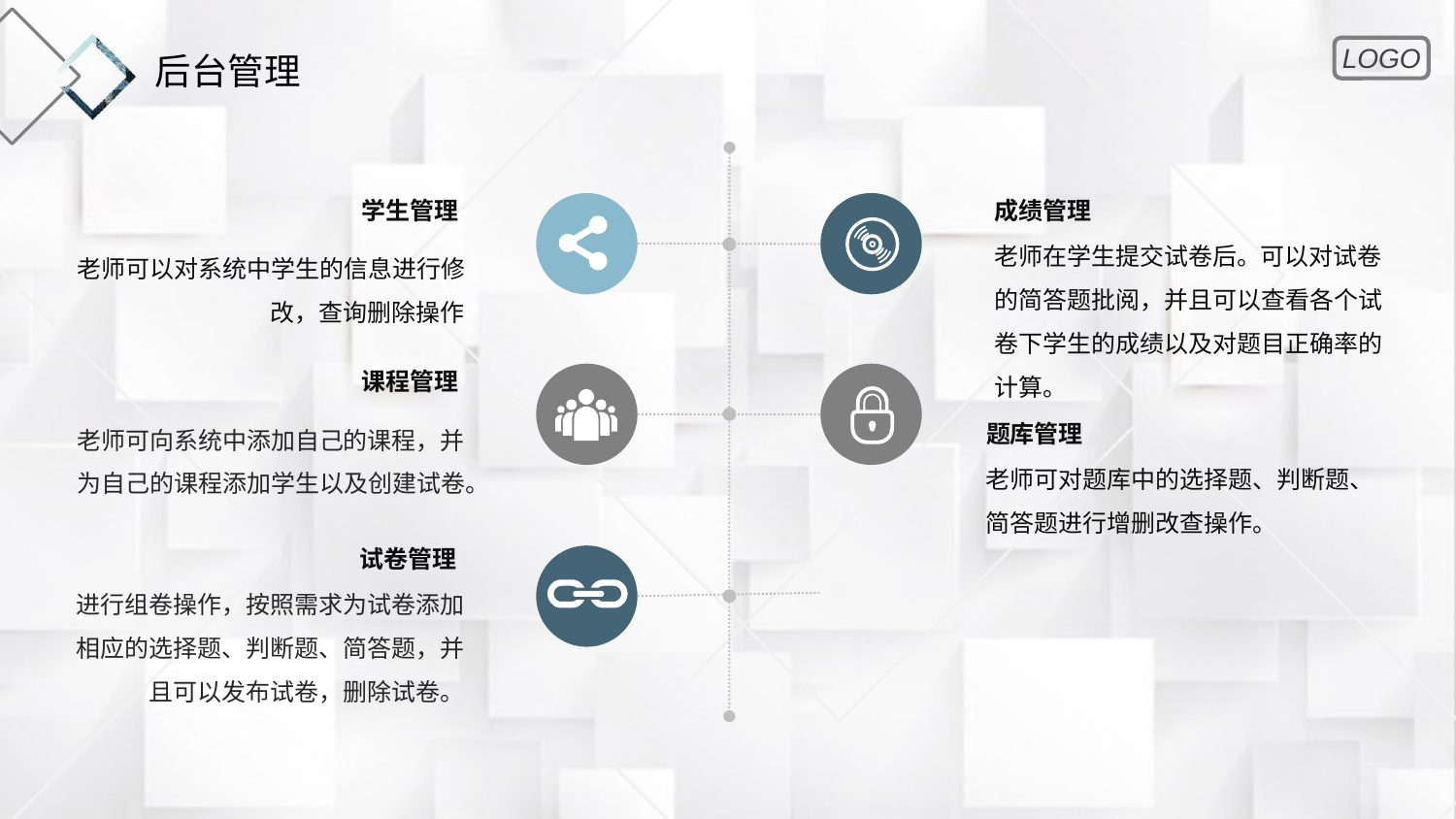

后台管理

学生管理
老师可以对系统中学生的信息进行修改，查询删除操作
成绩管理
老师在学生提交试卷后。可以对试卷的简答题批阅，并且可以查看各个试卷下学生的成绩以及对题目正确率的计算。

课程管理
老师可向系统中添加自己的课程，并为自己的课程添加学生以及创建试卷。

题库管理
老师可对题库中的选择题、判断题、简答题进行增删改查操作。
试卷管理
进行组卷操作，按照需求为试卷添加相应的选择题、判断题、简答题，并且可以发布试卷，删除试卷。